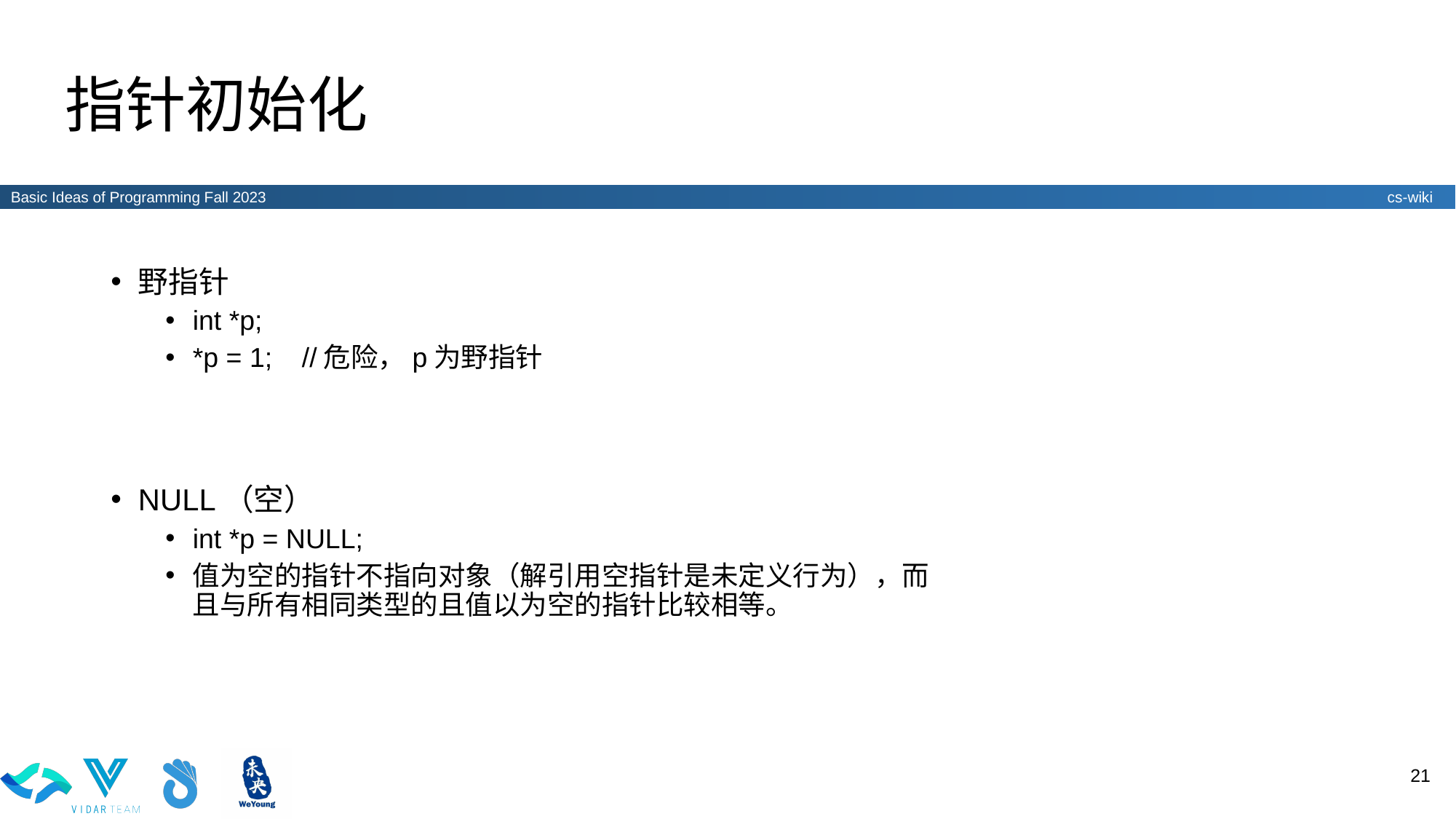

# 指针初始化
野指针
int *p;
*p = 1;	//危险，p为野指针

NULL（空）
int *p = NULL;
值为空的指针不指向对象（解引用空指针是未定义行为），而且与所有相同类型的且值以为空的指针比较相等。